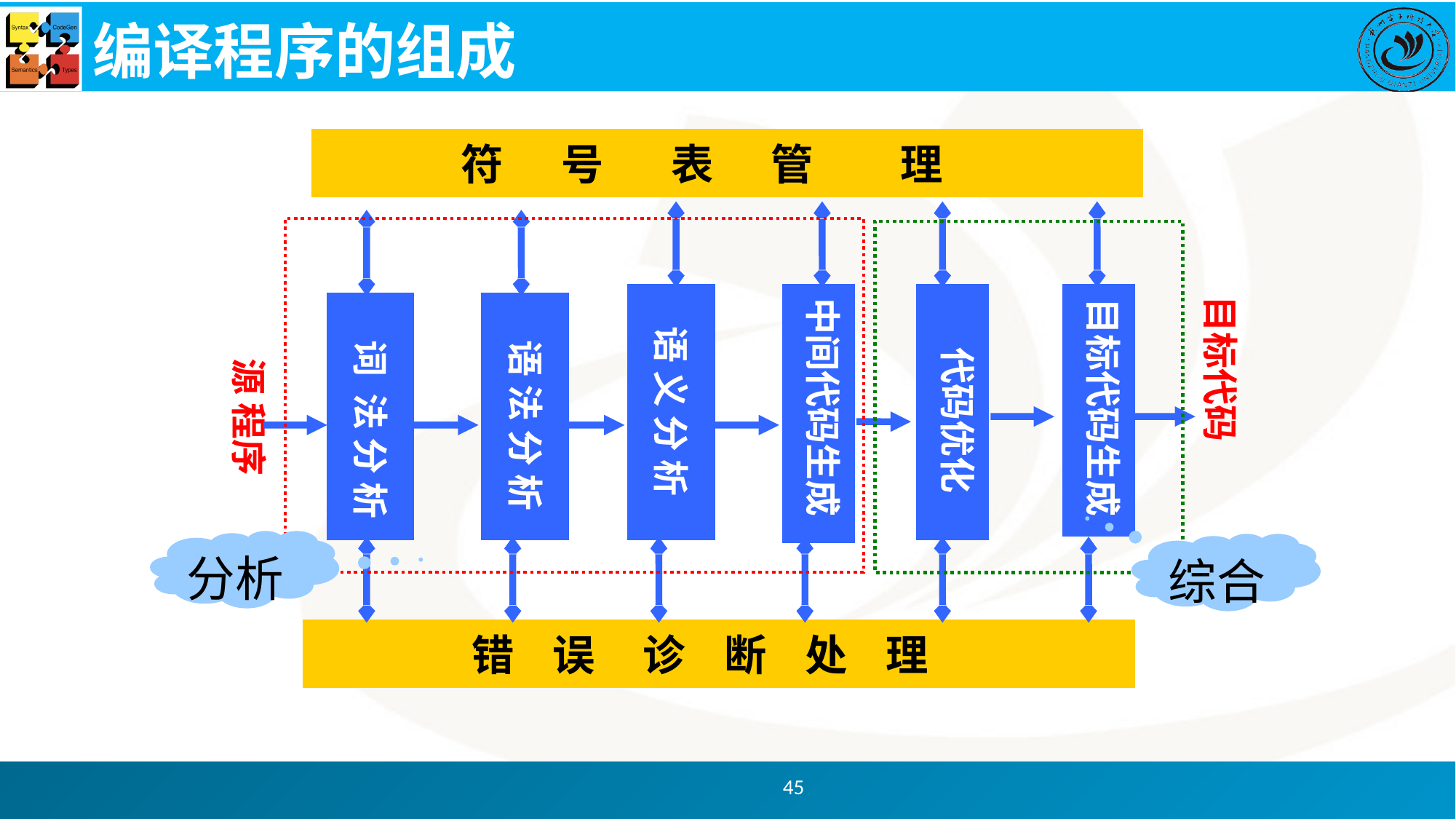

# 编译程序的组成
             符      号       表      管         理

目标代码
中间代码生成
  语 义 分 析
     代码优化
目标代码生成
  词  法 分 析
  语 法 分 析
源 程序

分析
综合

               错    误     诊    断    处    理
45